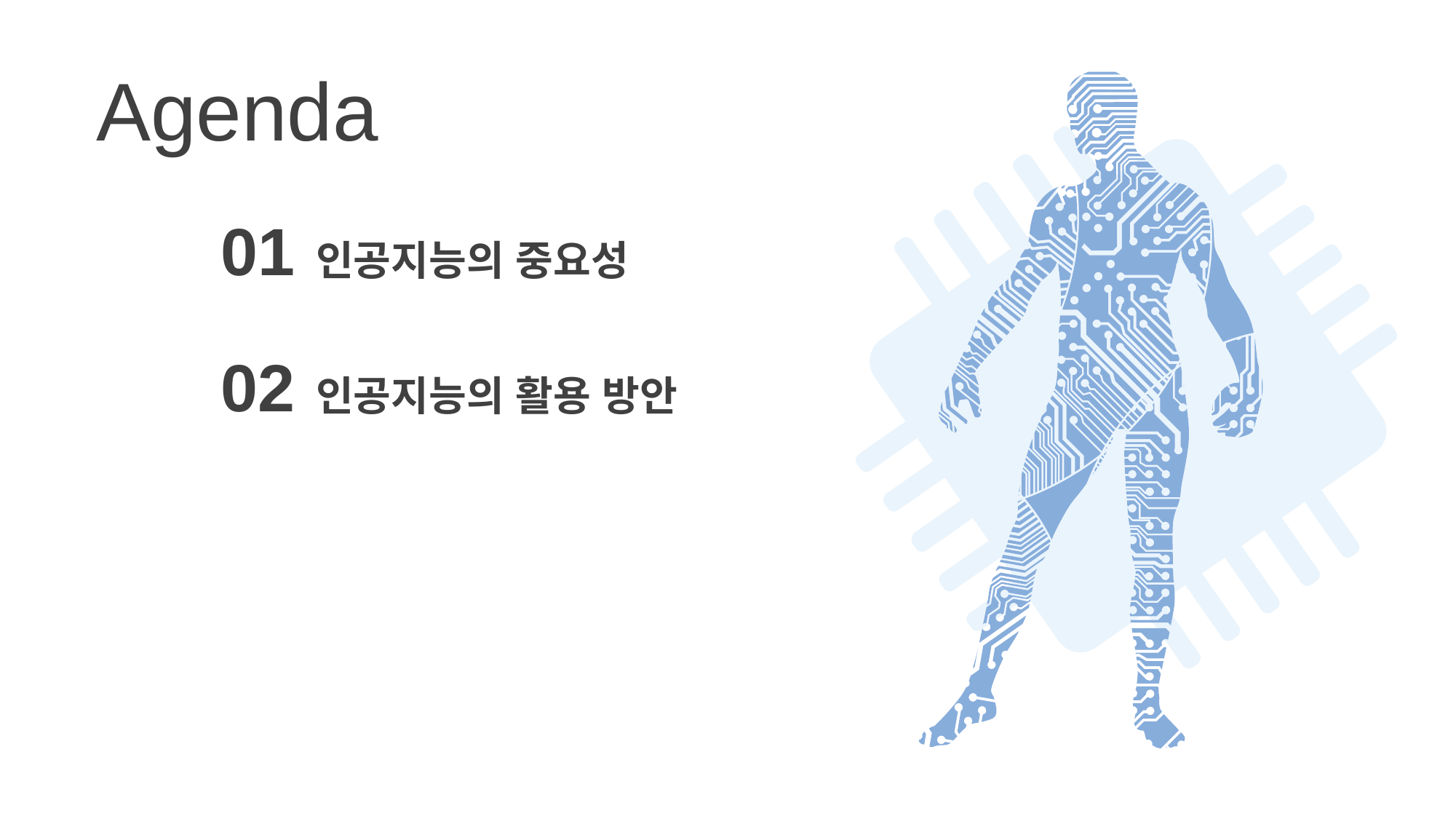

Agenda

01
인공지능의 중요성
02
인공지능의 활용 방안